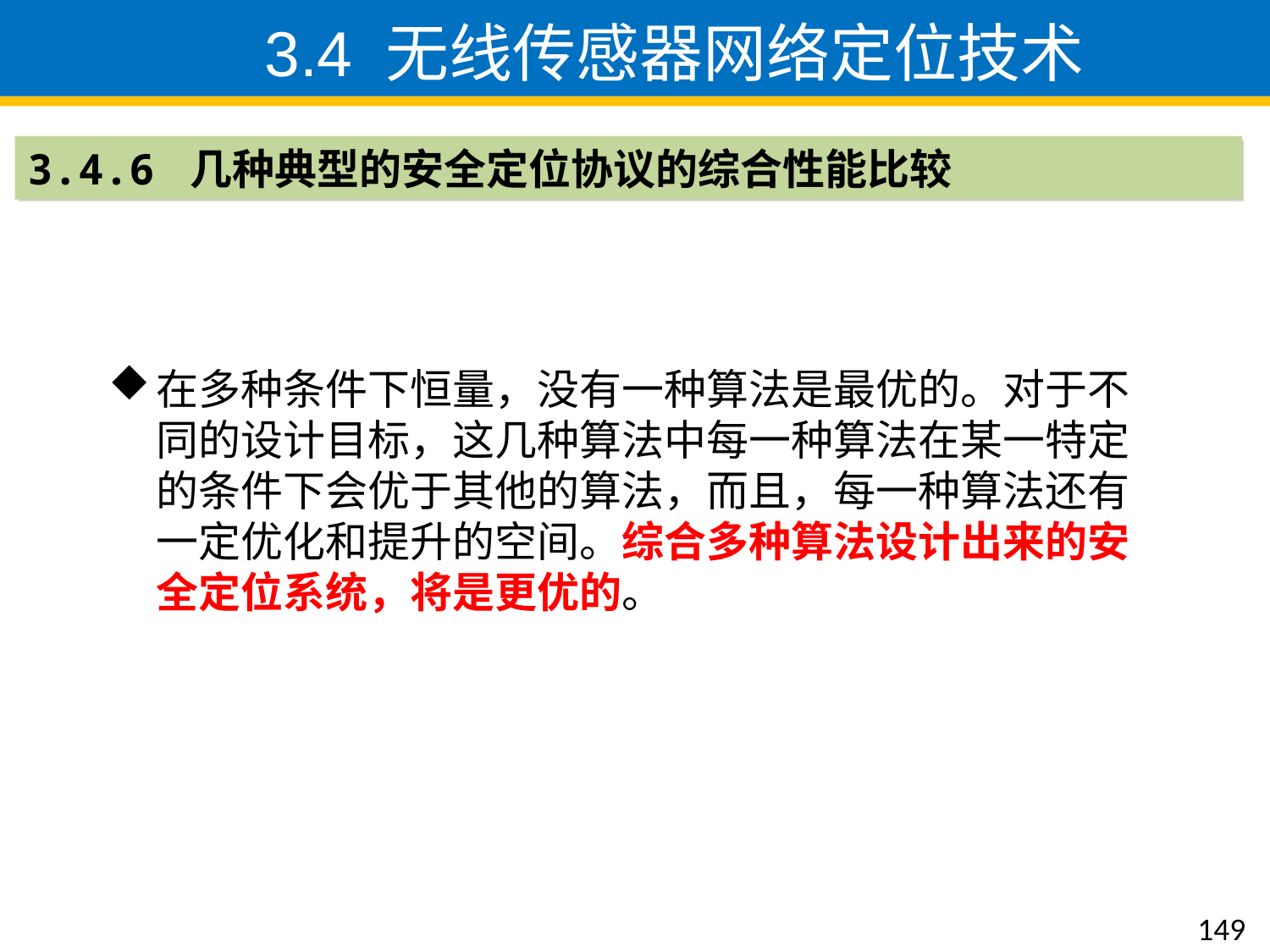

3.4 无线传感器网络定位技术

3.4.6 几种典型的安全定位协议的综合性能比较
在多种条件下恒量，没有一种算法是最优的。对于不同的设计目标，这几种算法中每一种算法在某一特定的条件下会优于其他的算法，而且，每一种算法还有一定优化和提升的空间。综合多种算法设计出来的安全定位系统，将是更优的。
149